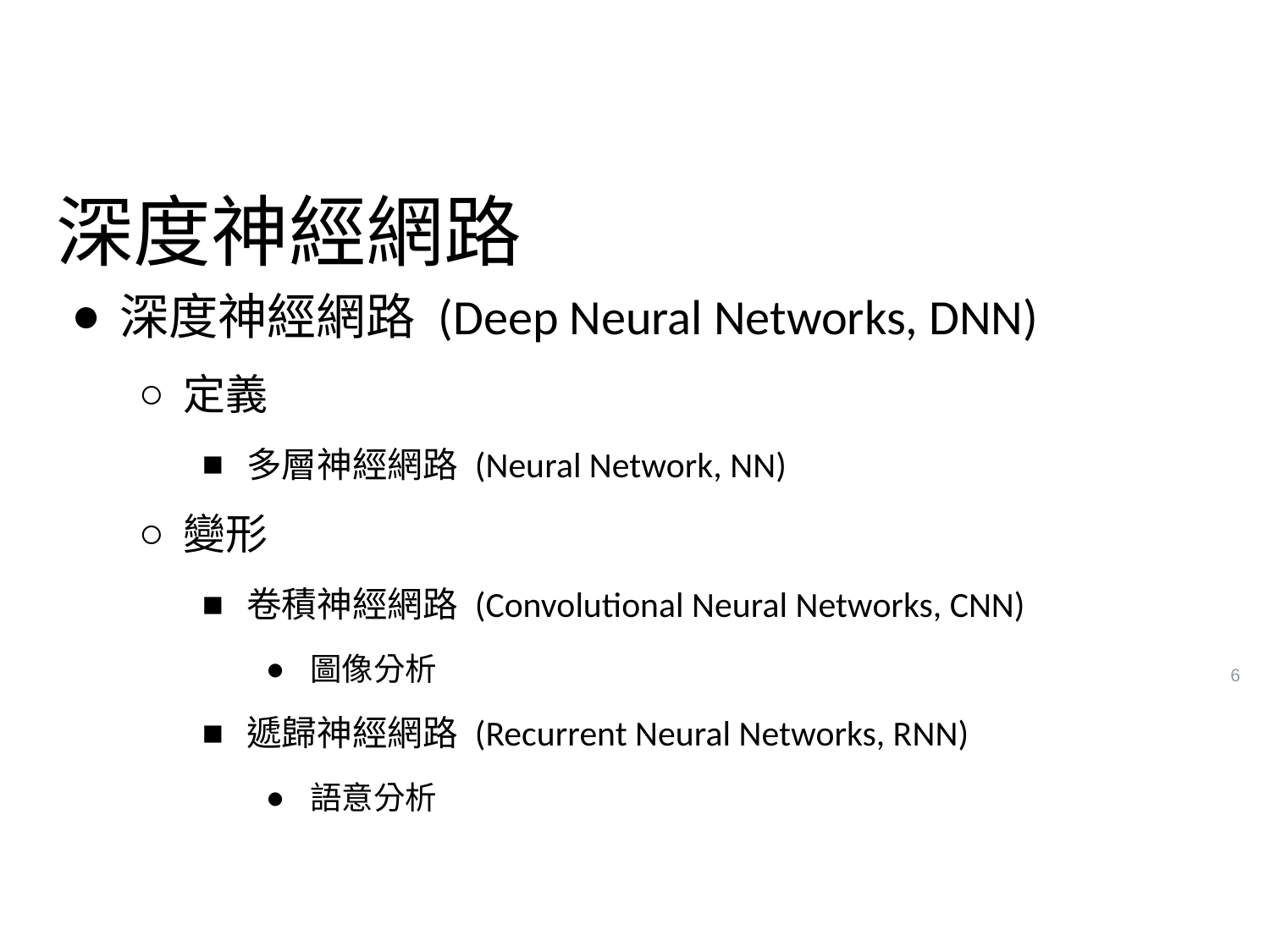

# 深度神經網路
深度神經網路 (Deep Neural Networks, DNN)
定義
多層神經網路 (Neural Network, NN)
變形
卷積神經網路 (Convolutional Neural Networks, CNN)
圖像分析
遞歸神經網路 (Recurrent Neural Networks, RNN)
語意分析
6